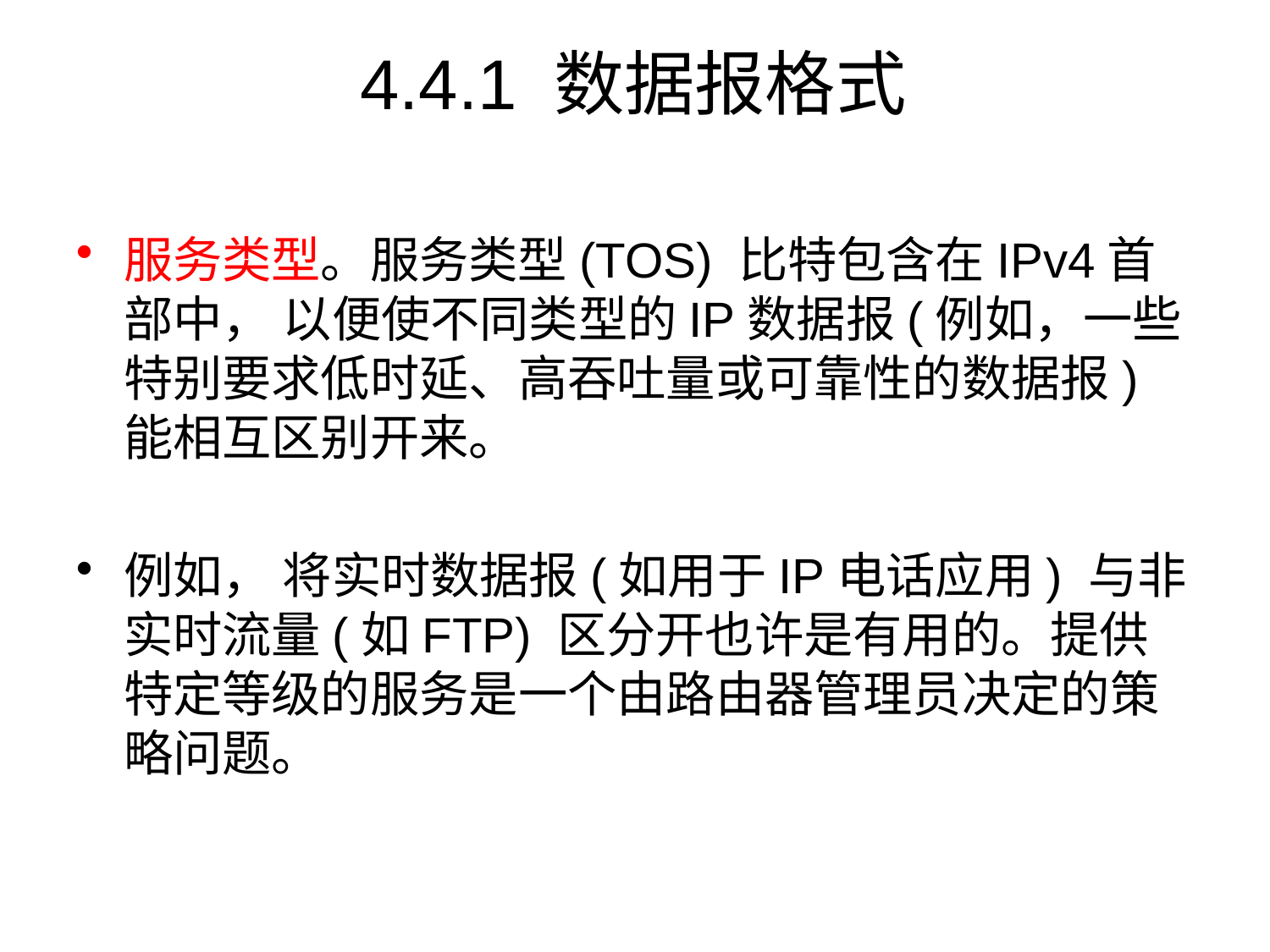

# 4.4.1 数据报格式
服务类型。服务类型(TOS) 比特包含在IPv4首部中， 以便使不同类型的IP数据报(例如，一些特别要求低时延、高吞吐量或可靠性的数据报)能相互区别开来。

例如， 将实时数据报(如用于IP电话应用) 与非实时流量(如FTP) 区分开也许是有用的。提供特定等级的服务是一个由路由器管理员决定的策略问题。